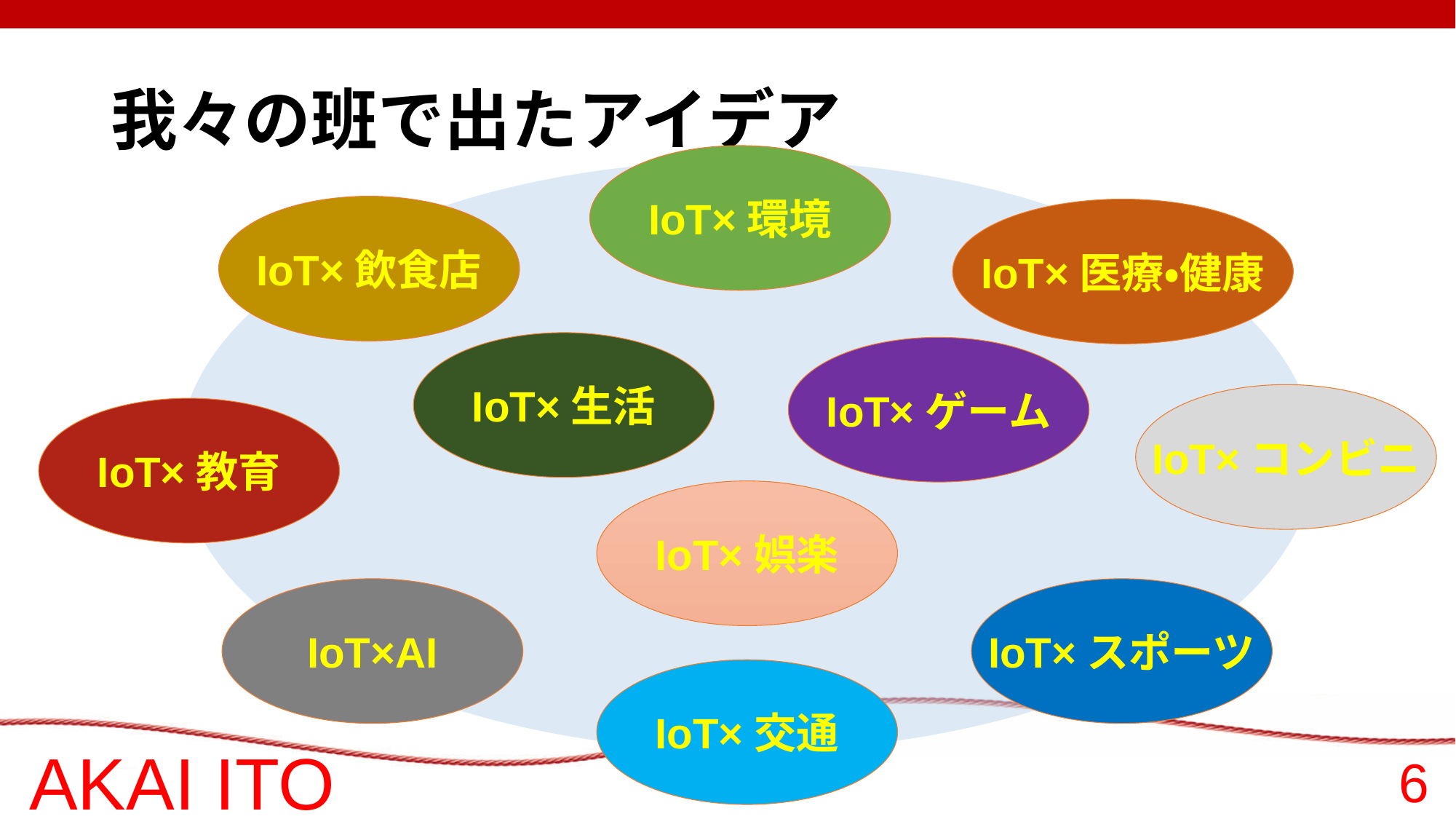

# 我々の班で出たアイデア
IoT×環境

IoT×飲食店
IoT×医療・健康
IoT×生活
IoT×ゲーム
IoT×コンビニ
IoT×教育
IoT×娯楽
IoT×AI
IoT×スポーツ
IoT×交通
AKAI ITO
6